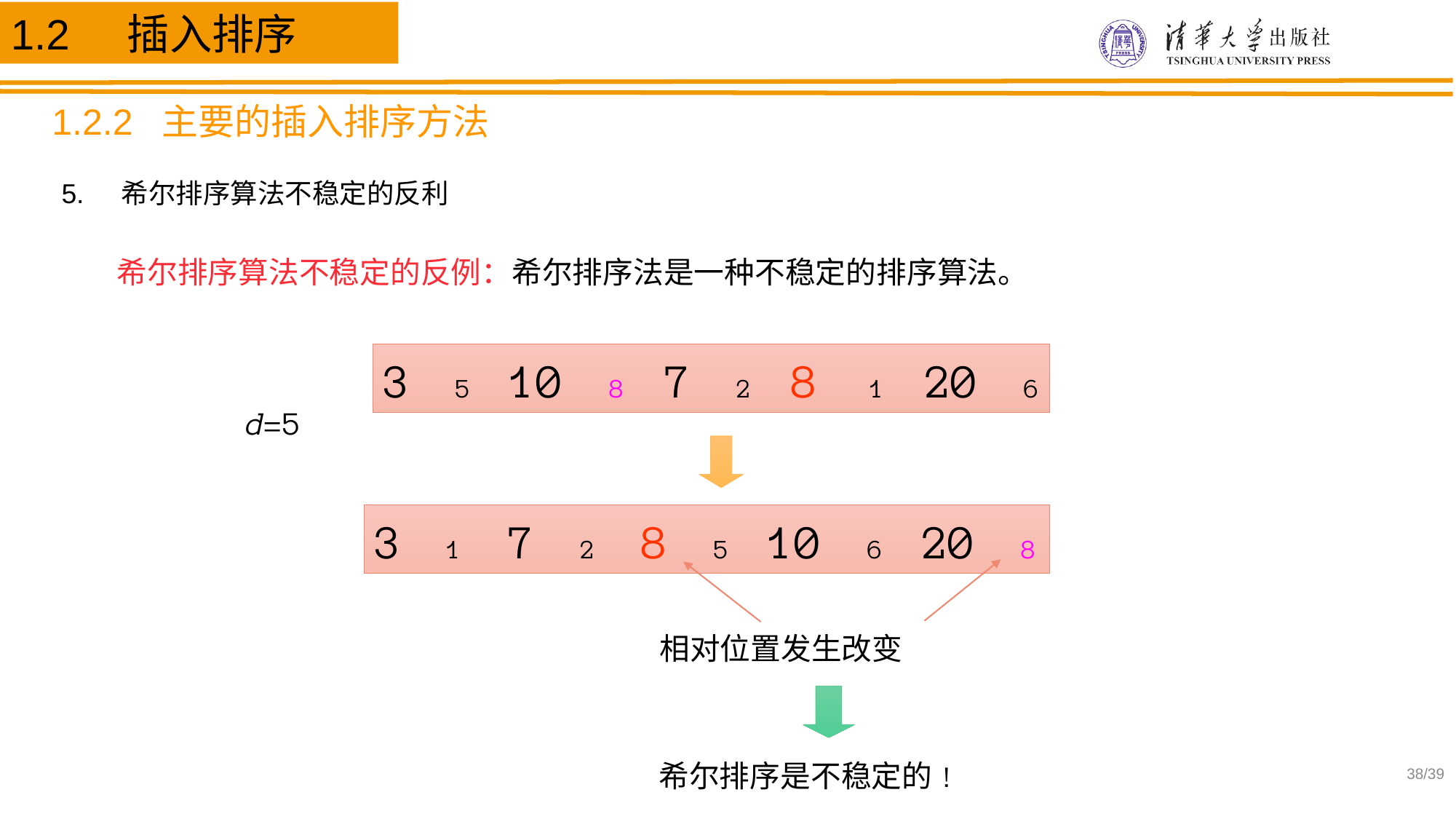

1.2    插入排序
1.2.2  主要的插入排序方法
5.    希尔排序算法不稳定的反利
希尔排序算法不稳定的反例：希尔排序法是一种不稳定的排序算法。
3　5　10　8　7　2　8　 1　20　6

d=5

3　1　 7　2　 8　5　10　6　20　8

相对位置发生改变

希尔排序是不稳定的!
38/39